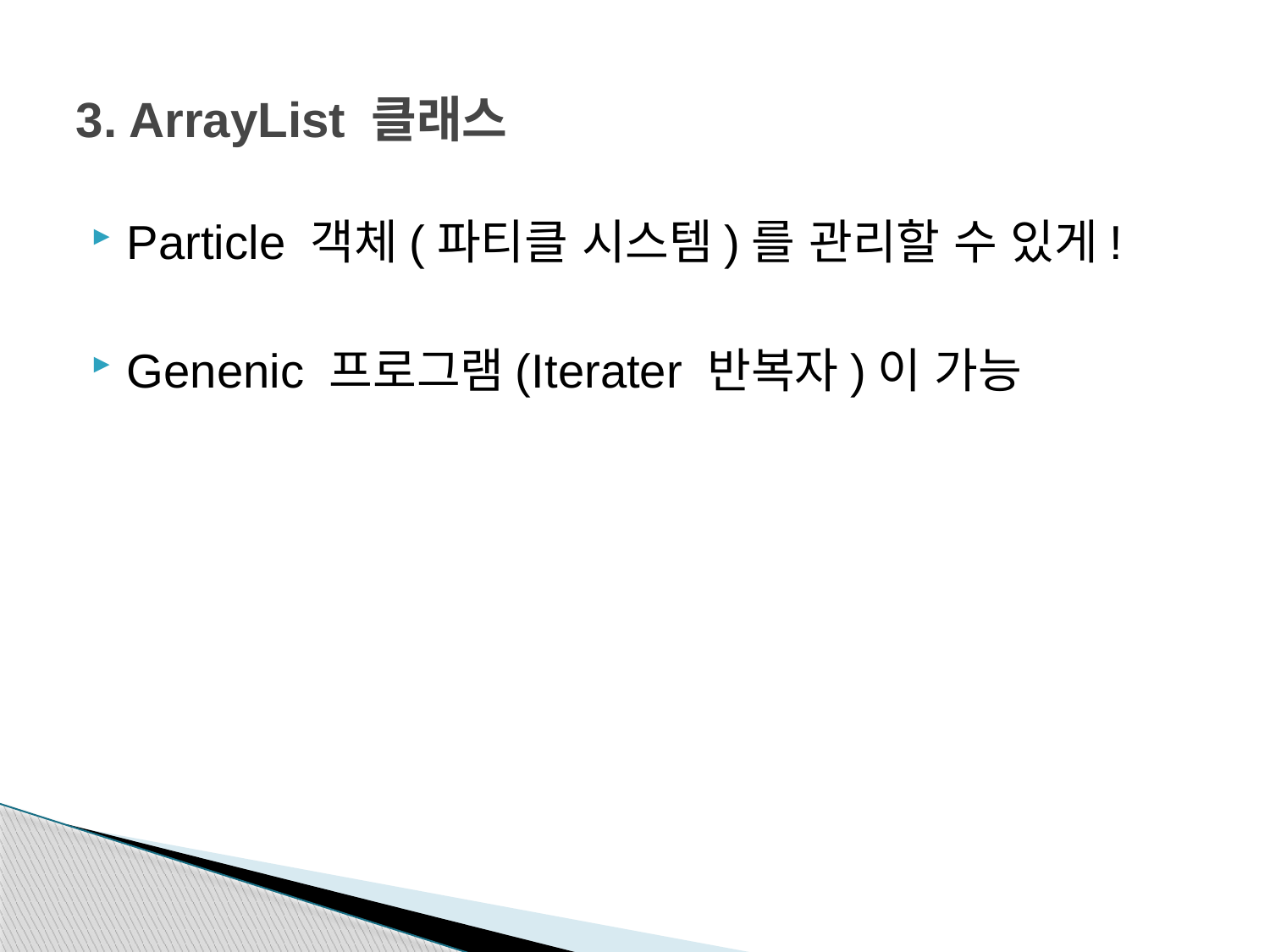

# 3. ArrayList 클래스
Particle 객체(파티클 시스템)를 관리할 수 있게!

Genenic 프로그램(Iterater 반복자)이 가능